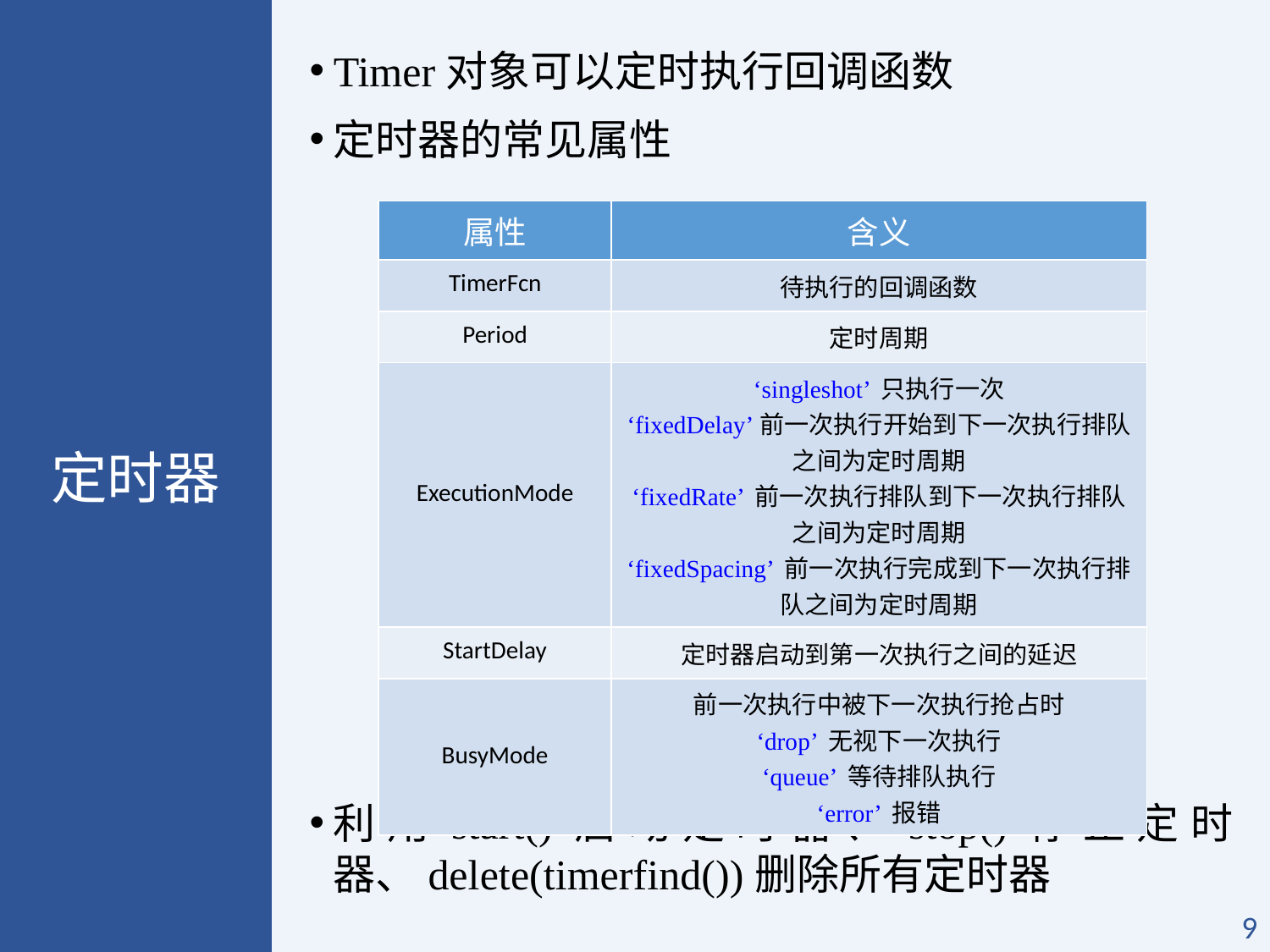

Timer对象可以定时执行回调函数
定时器的常见属性

利用start()启动定时器、stop()停止定时器、delete(timerfind())删除所有定时器
定时器
| 属性 | 含义 |
| --- | --- |
| TimerFcn | 待执行的回调函数 |
| Period | 定时周期 |
| ExecutionMode | ‘singleshot’ 只执行一次 ‘fixedDelay’前一次执行开始到下一次执行排队之间为定时周期 ‘fixedRate’ 前一次执行排队到下一次执行排队之间为定时周期 ‘fixedSpacing’ 前一次执行完成到下一次执行排队之间为定时周期 |
| StartDelay | 定时器启动到第一次执行之间的延迟 |
| BusyMode | 前一次执行中被下一次执行抢占时 ‘drop’ 无视下一次执行 ‘queue’ 等待排队执行 ‘error’ 报错 |